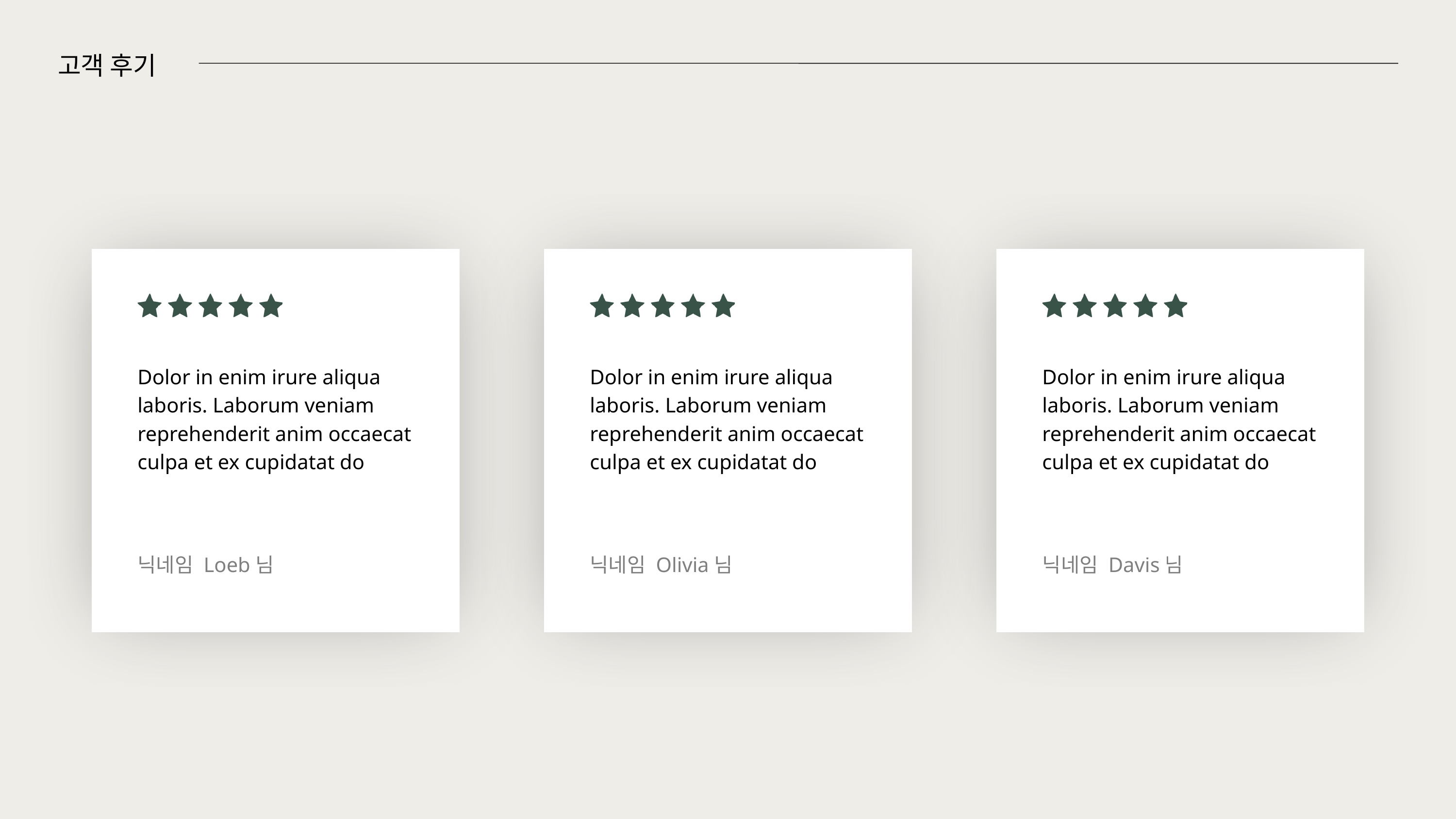

고객 후기

Dolor in enim irure aliqua laboris. Laborum veniam reprehenderit anim occaecat culpa et ex cupidatat do
Dolor in enim irure aliqua laboris. Laborum veniam reprehenderit anim occaecat culpa et ex cupidatat do
Dolor in enim irure aliqua laboris. Laborum veniam reprehenderit anim occaecat culpa et ex cupidatat do
닉네임 Loeb님
닉네임 Olivia님
닉네임 Davis님